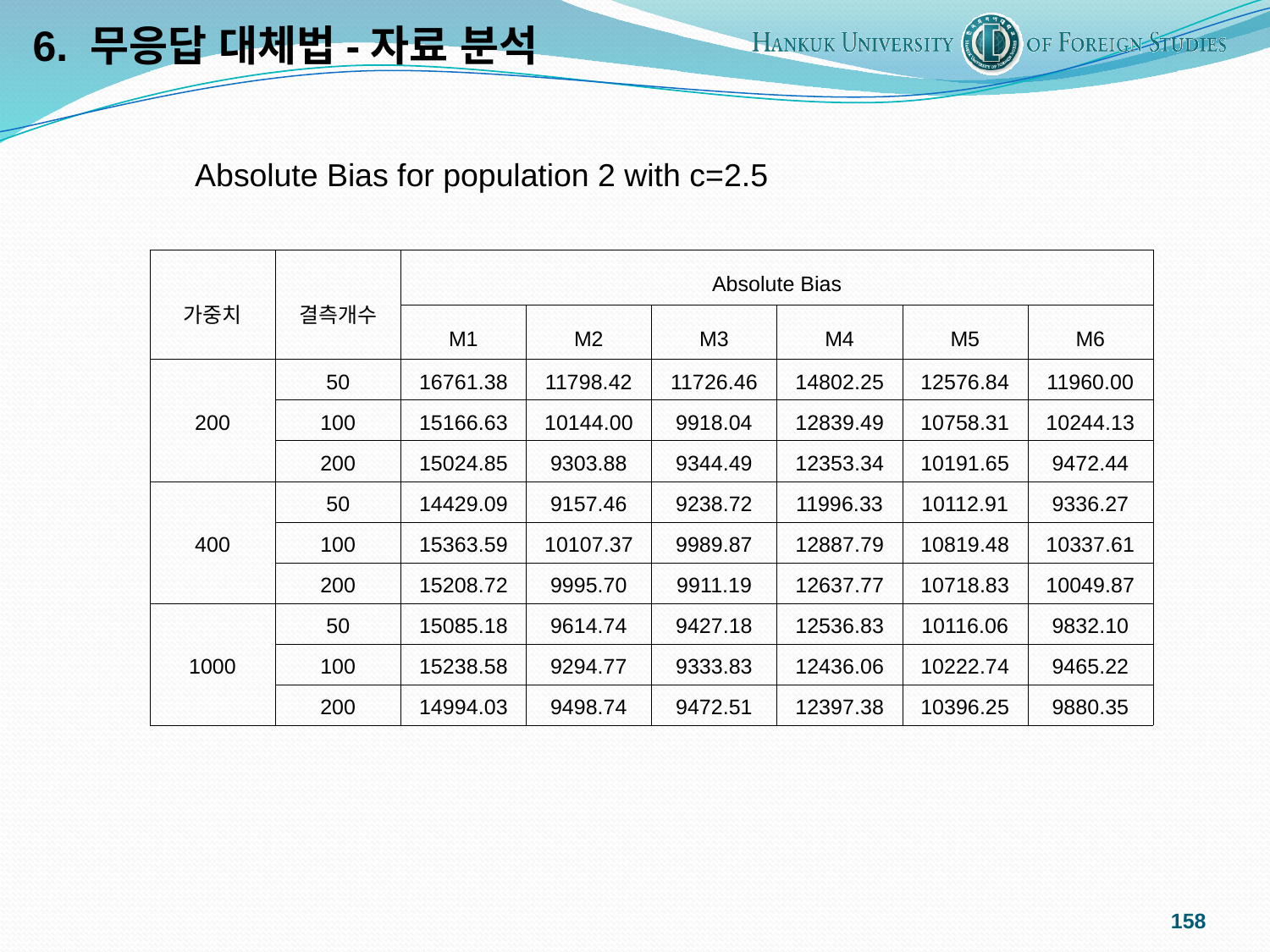

6. 무응답 대체법-자료 분석
Absolute Bias for population 2 with c=2.5
| 가중치 | 결측개수 | Absolute Bias |  |  |  |  |  |
| --- | --- | --- | --- | --- | --- | --- | --- |
|  |  | M1 | M2 | M3 | M4 | M5 | M6 |
| 200 | 50 | 16761.38 | 11798.42 | 11726.46 | 14802.25 | 12576.84 | 11960.00 |
|  | 100 | 15166.63 | 10144.00 | 9918.04 | 12839.49 | 10758.31 | 10244.13 |
|  | 200 | 15024.85 | 9303.88 | 9344.49 | 12353.34 | 10191.65 | 9472.44 |
| 400 | 50 | 14429.09 | 9157.46 | 9238.72 | 11996.33 | 10112.91 | 9336.27 |
|  | 100 | 15363.59 | 10107.37 | 9989.87 | 12887.79 | 10819.48 | 10337.61 |
|  | 200 | 15208.72 | 9995.70 | 9911.19 | 12637.77 | 10718.83 | 10049.87 |
| 1000 | 50 | 15085.18 | 9614.74 | 9427.18 | 12536.83 | 10116.06 | 9832.10 |
|  | 100 | 15238.58 | 9294.77 | 9333.83 | 12436.06 | 10222.74 | 9465.22 |
|  | 200 | 14994.03 | 9498.74 | 9472.51 | 12397.38 | 10396.25 | 9880.35 |
158